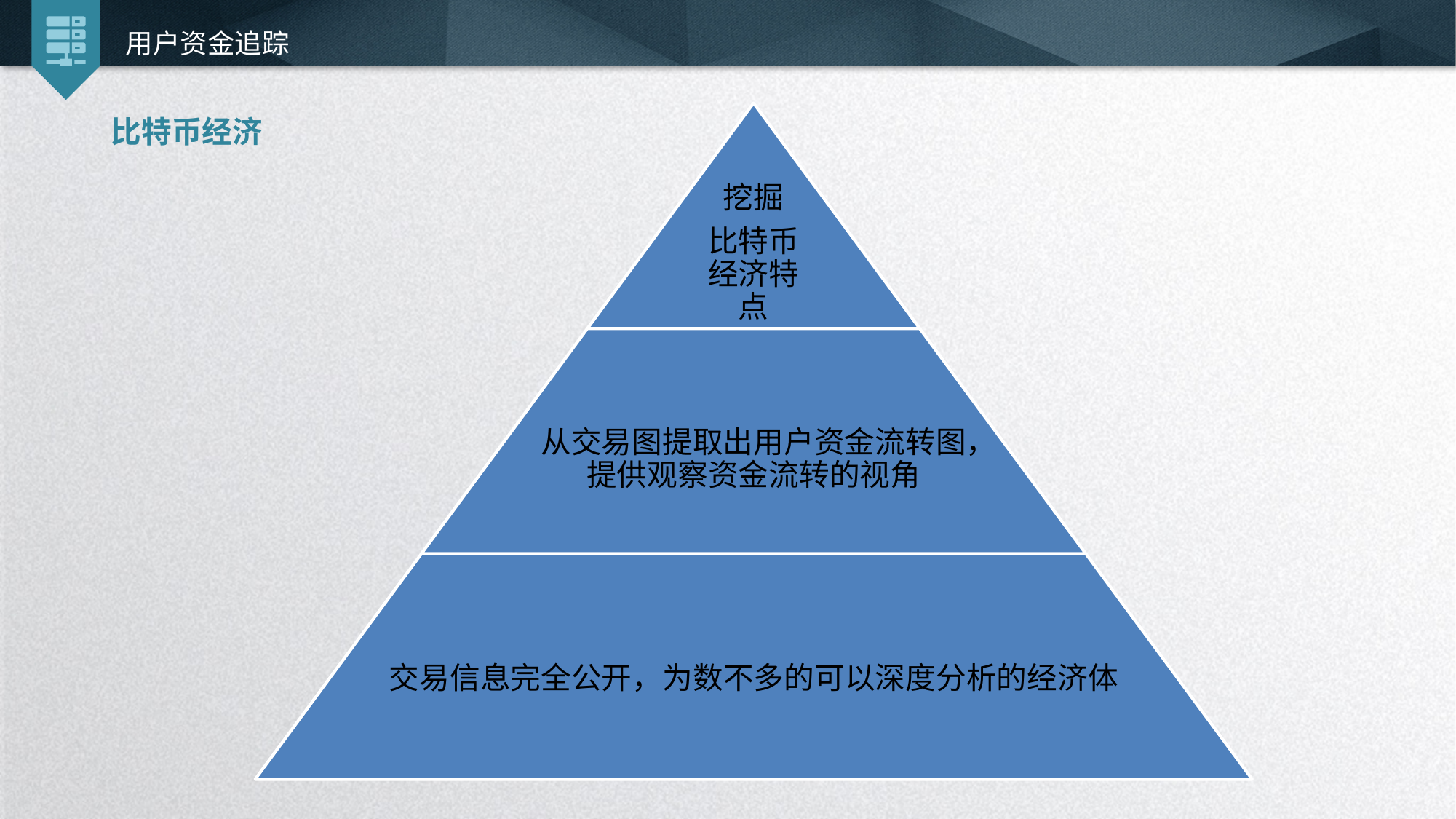

用户资金追踪
比特币经济
挖掘
比特币经济特点
从交易图提取出用户资金流转图，提供观察资金流转的视角
交易信息完全公开，为数不多的可以深度分析的经济体